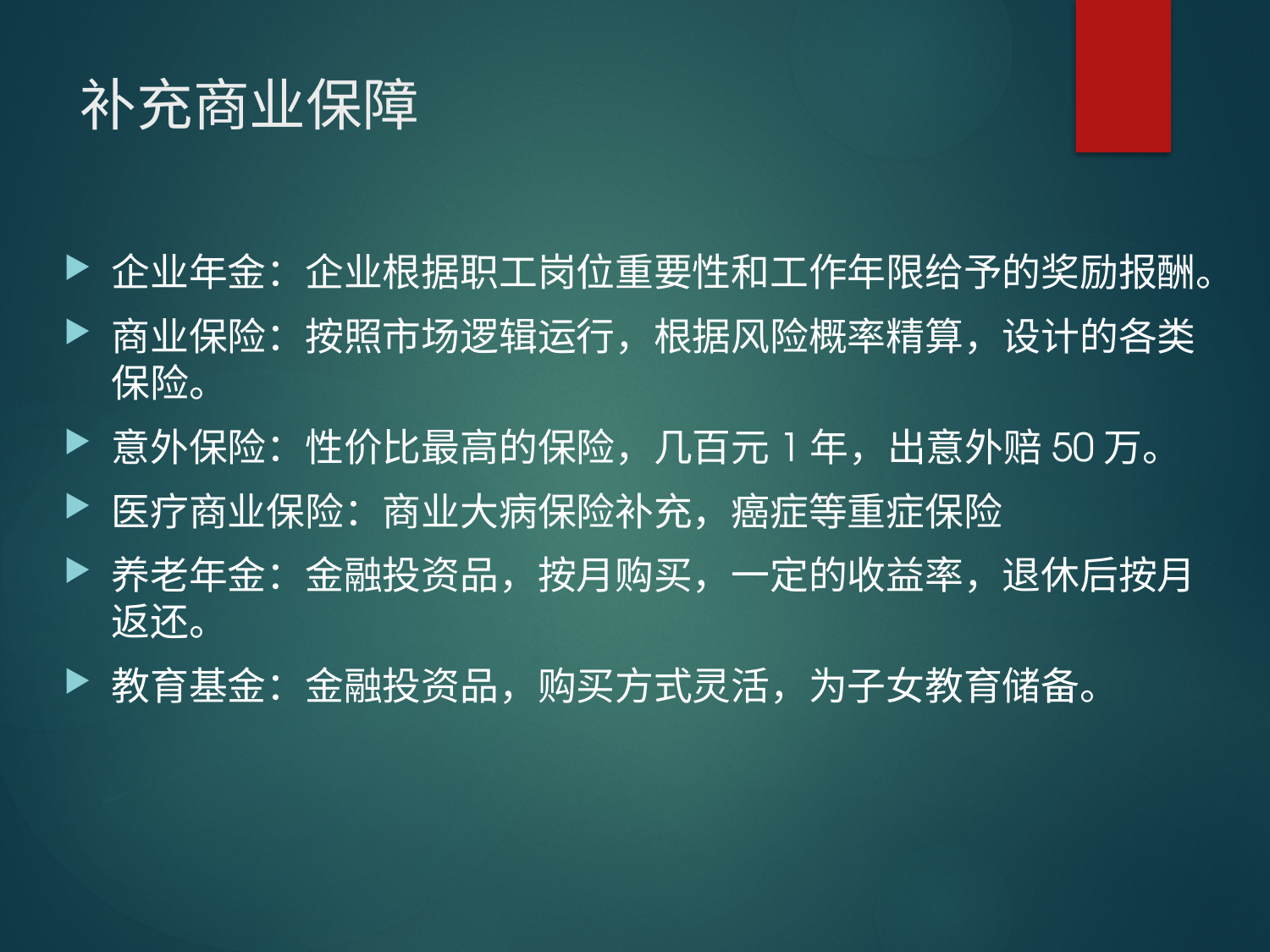

# 补充商业保障
企业年金：企业根据职工岗位重要性和工作年限给予的奖励报酬。
商业保险：按照市场逻辑运行，根据风险概率精算，设计的各类保险。
意外保险：性价比最高的保险，几百元1年，出意外赔50万。
医疗商业保险：商业大病保险补充，癌症等重症保险
养老年金：金融投资品，按月购买，一定的收益率，退休后按月返还。
教育基金：金融投资品，购买方式灵活，为子女教育储备。